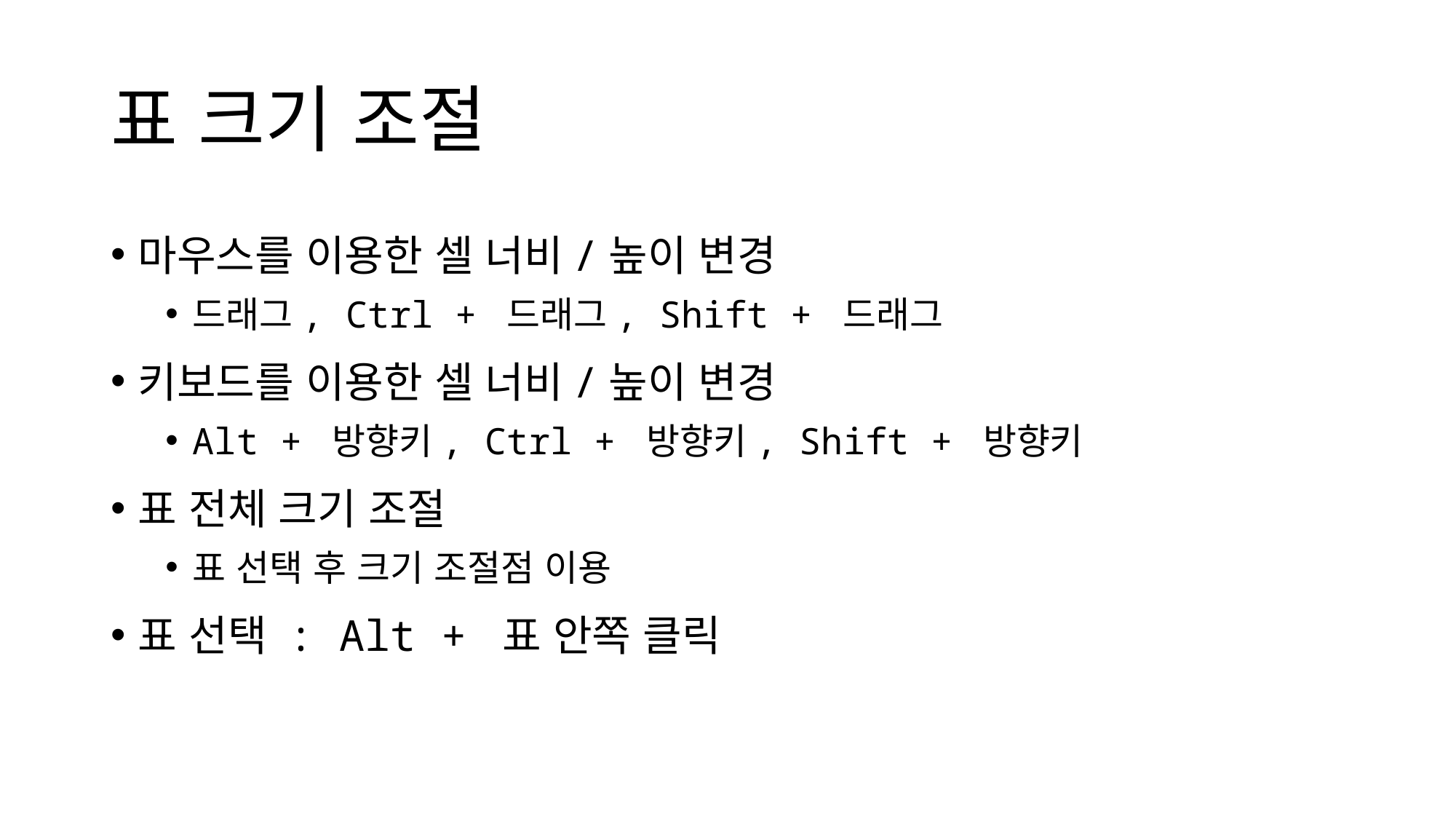

# 표 크기 조절
마우스를 이용한 셀 너비/높이 변경
드래그, Ctrl + 드래그, Shift + 드래그
키보드를 이용한 셀 너비/높이 변경
Alt + 방향키, Ctrl + 방향키, Shift + 방향키
표 전체 크기 조절
표 선택 후 크기 조절점 이용
표 선택 : Alt + 표 안쪽 클릭